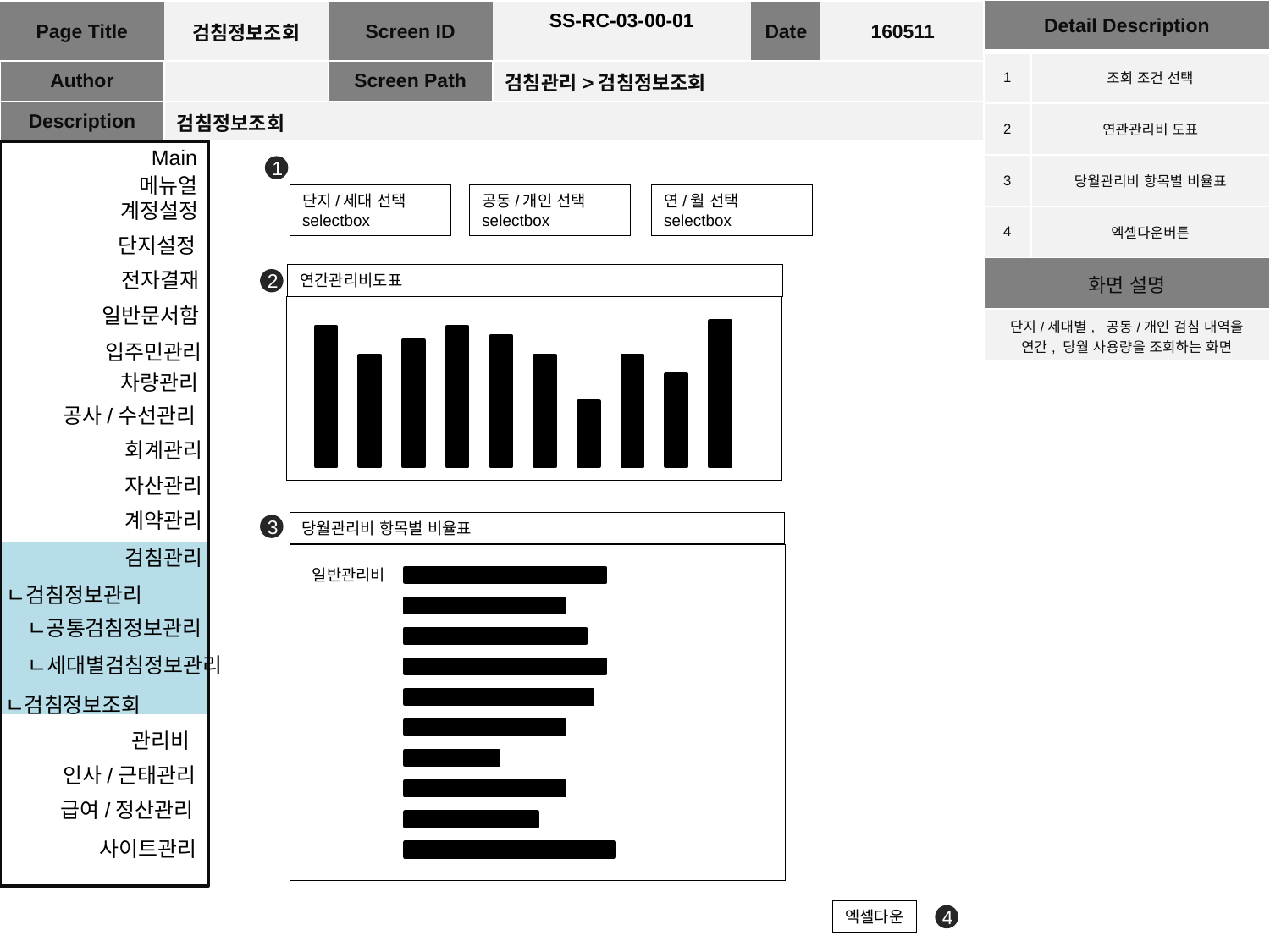

| Detail Description |  |
| --- | --- |
| 1 | 조회 조건 선택 |
| 2 | 연관관리비 도표 |
| 3 | 당월관리비 항목별 비율표 |
| 4 | 엑셀다운버튼 |
| 화면 설명 |  |
| 단지/세대별, 공동/개인 검침 내역을 연간, 당월 사용량을 조회하는 화면 |  |
| Page Title | 검침정보조회 | Screen ID | SS-RC-03-00-01 | Date | 160511 |
| --- | --- | --- | --- | --- | --- |
| Author |  | Screen Path | 검침관리>검침정보조회 |  |  |
| Description | 검침정보조회 |  |  |  |  |
Main

1
메뉴얼
단지/세대 선택 selectbox
공동/개인 선택 selectbox
연/월 선택 selectbox
계정설정
단지설정
전자결재
연간관리비도표
2
일반문서함

입주민관리
차량관리
공사/수선관리
회계관리
자산관리
계약관리
당월관리비 항목별 비율표
3
검침관리

일반관리비
9.5%
ㄴ검침정보관리

ㄴ공통검침정보관리
ㄴ세대별검침정보관리
ㄴ검침정보조회
관리비
인사/근태관리
급여/정산관리
사이트관리
엑셀다운
4